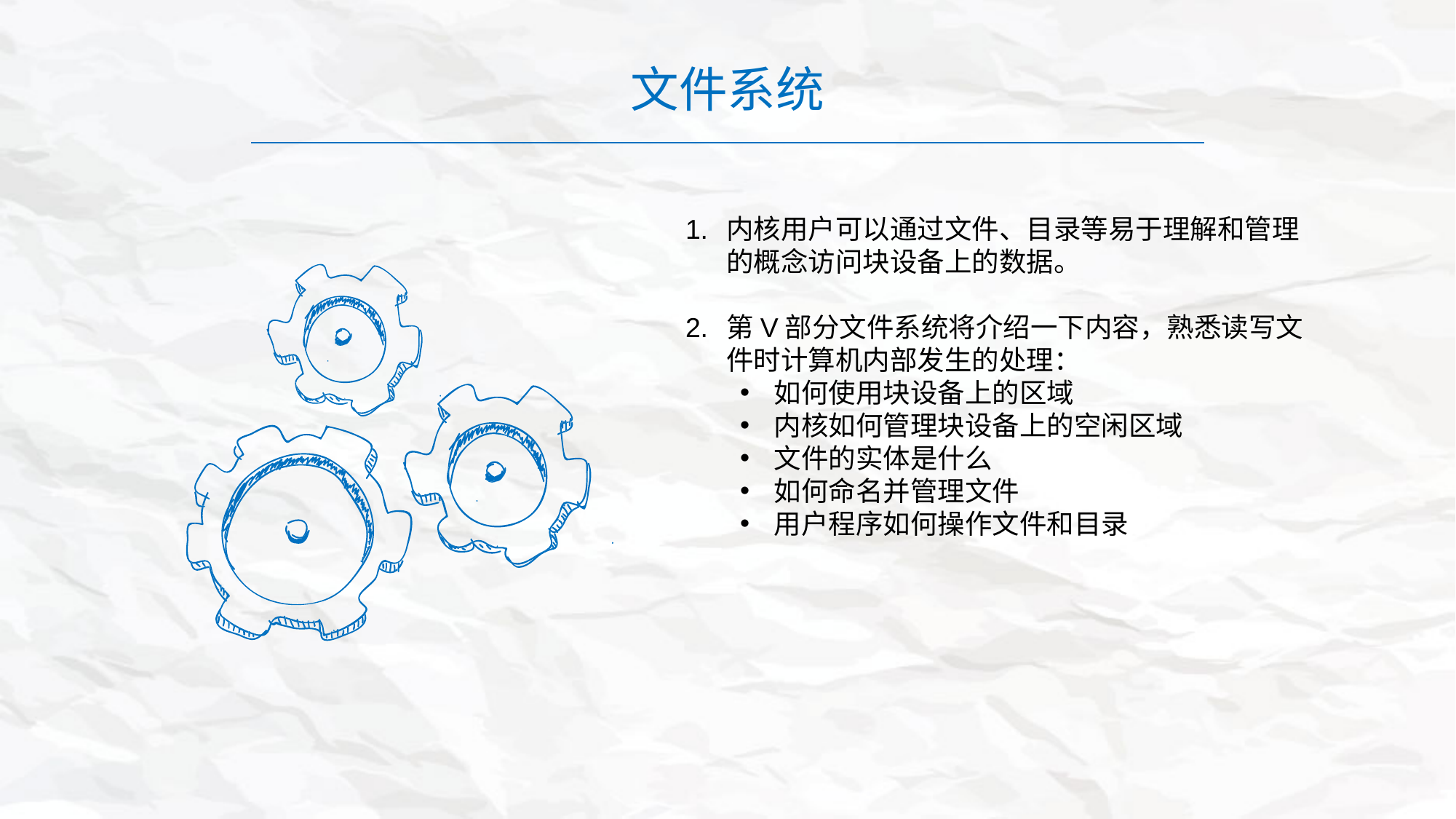

文件系统
内核用户可以通过文件、目录等易于理解和管理的概念访问块设备上的数据。
第V部分文件系统将介绍一下内容，熟悉读写文件时计算机内部发生的处理：
如何使用块设备上的区域
内核如何管理块设备上的空闲区域
文件的实体是什么
如何命名并管理文件
用户程序如何操作文件和目录